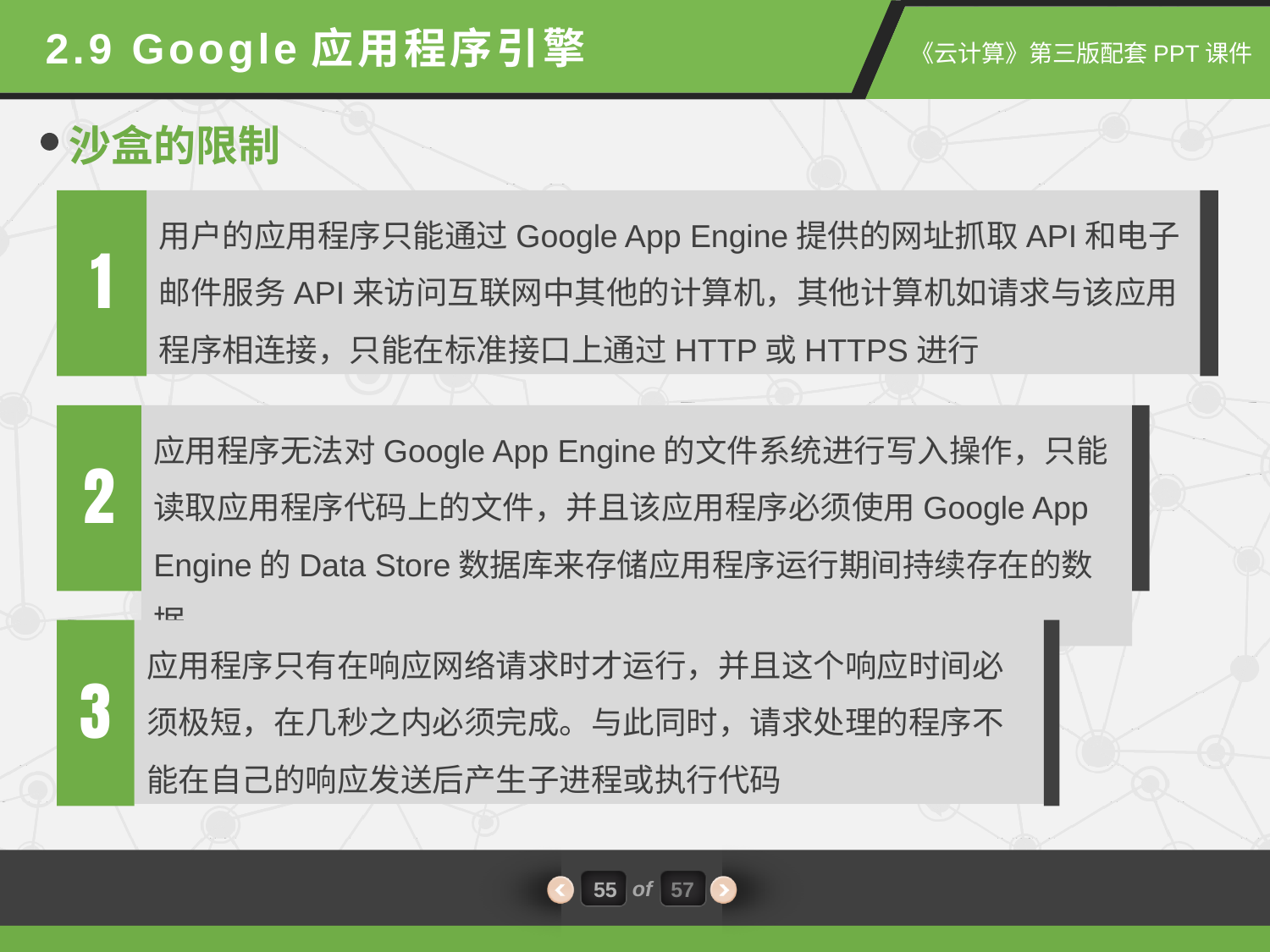

2.9 Google应用程序引擎
沙盒的限制

1
用户的应用程序只能通过Google App Engine提供的网址抓取API和电子邮件服务API来访问互联网中其他的计算机，其他计算机如请求与该应用程序相连接，只能在标准接口上通过HTTP或HTTPS进行

2
应用程序无法对Google App Engine的文件系统进行写入操作，只能读取应用程序代码上的文件，并且该应用程序必须使用Google App Engine的Data Store数据库来存储应用程序运行期间持续存在的数据

3
应用程序只有在响应网络请求时才运行，并且这个响应时间必须极短，在几秒之内必须完成。与此同时，请求处理的程序不能在自己的响应发送后产生子进程或执行代码

55